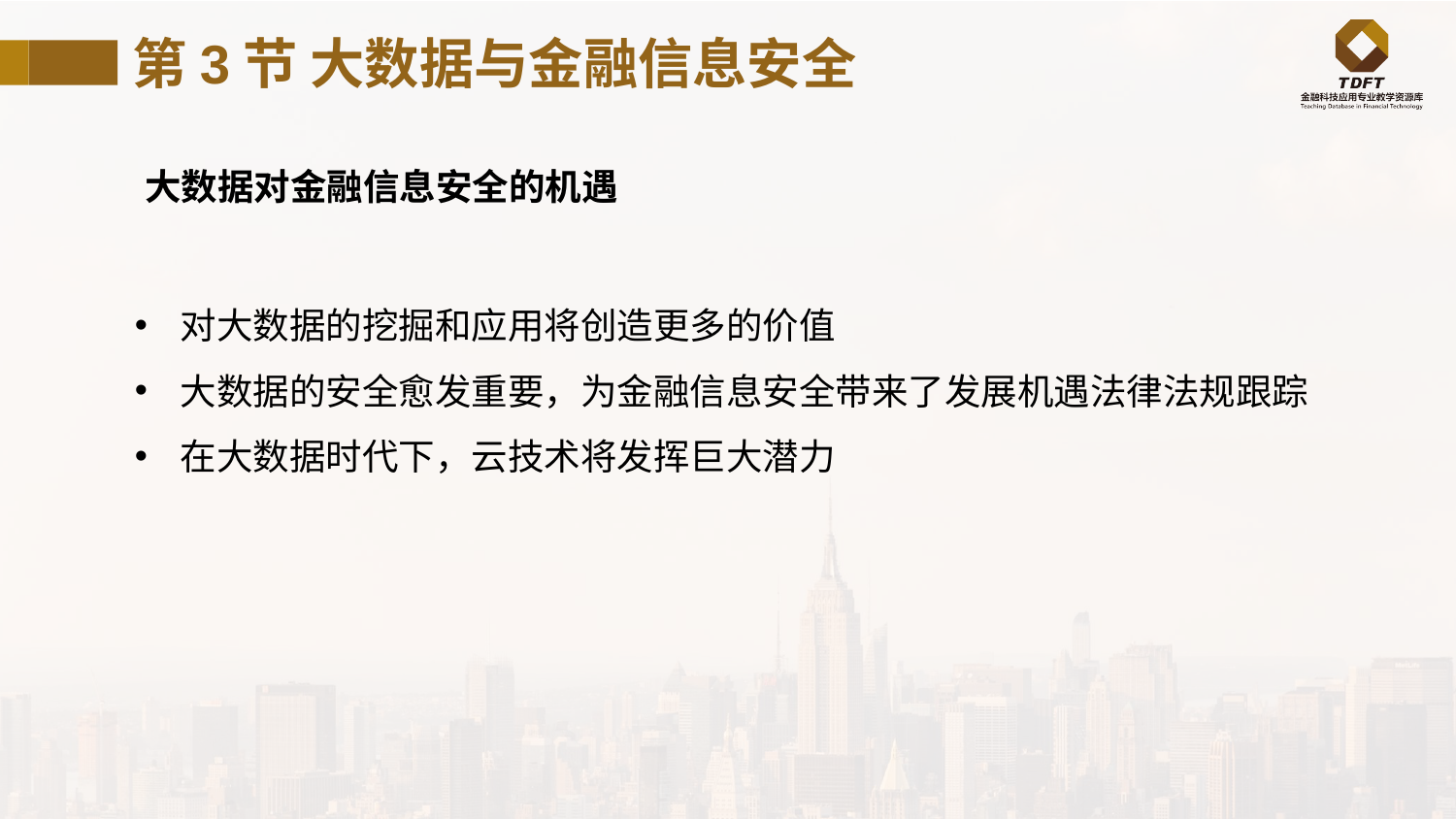

第3节 大数据与金融信息安全

大数据对金融信息安全的机遇

对大数据的挖掘和应用将创造更多的价值
大数据的安全愈发重要，为金融信息安全带来了发展机遇法律法规跟踪
在大数据时代下，云技术将发挥巨大潜力